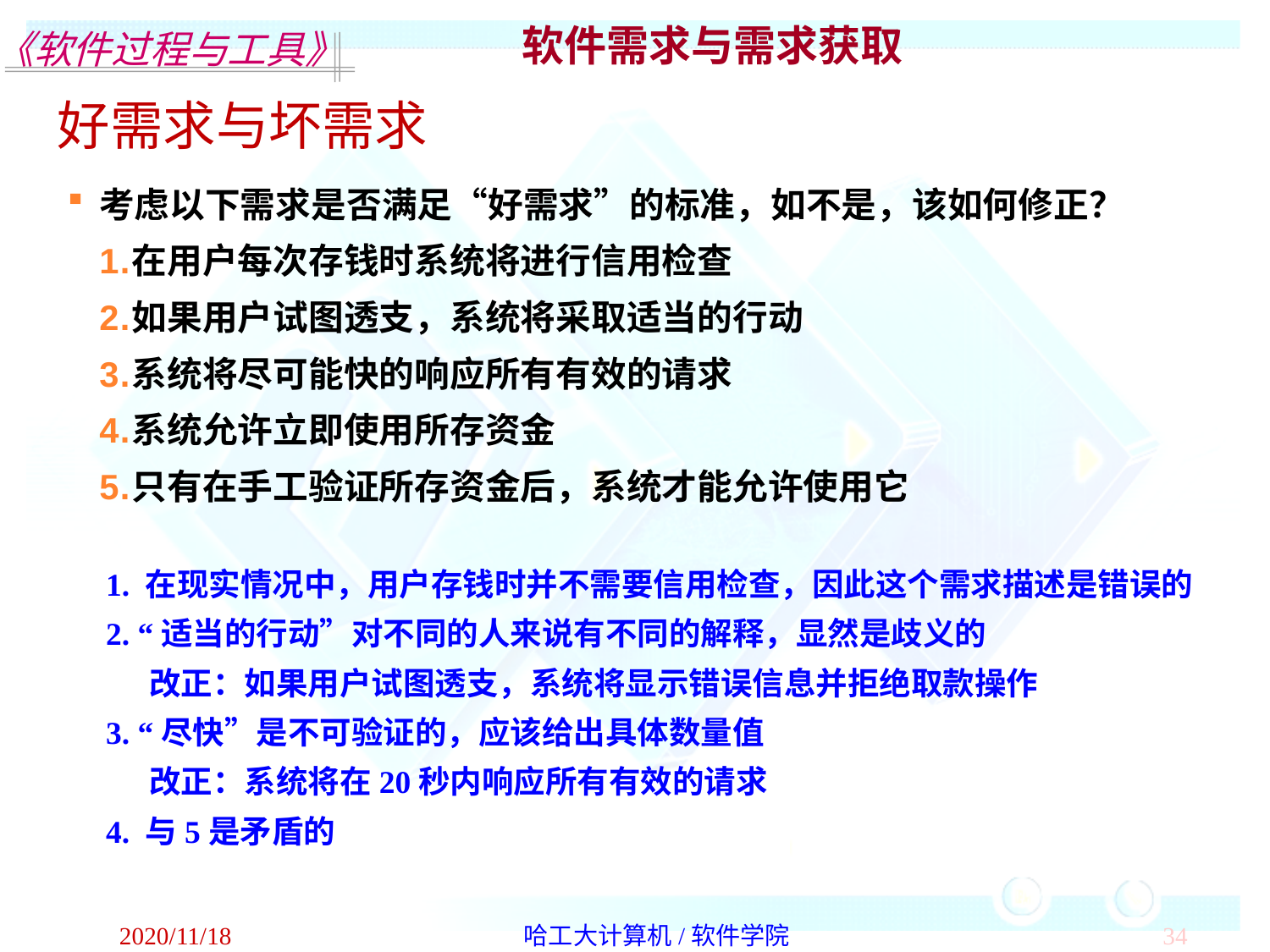

软件需求与需求获取
好需求与坏需求
考虑以下需求是否满足“好需求”的标准，如不是，该如何修正？
在用户每次存钱时系统将进行信用检查
如果用户试图透支，系统将采取适当的行动
系统将尽可能快的响应所有有效的请求
系统允许立即使用所存资金
只有在手工验证所存资金后，系统才能允许使用它
1. 在现实情况中，用户存钱时并不需要信用检查，因此这个需求描述是错误的
2. “适当的行动”对不同的人来说有不同的解释，显然是歧义的
     改正：如果用户试图透支，系统将显示错误信息并拒绝取款操作
3. “尽快”是不可验证的，应该给出具体数量值
     改正：系统将在20秒内响应所有有效的请求
4. 与5是矛盾的